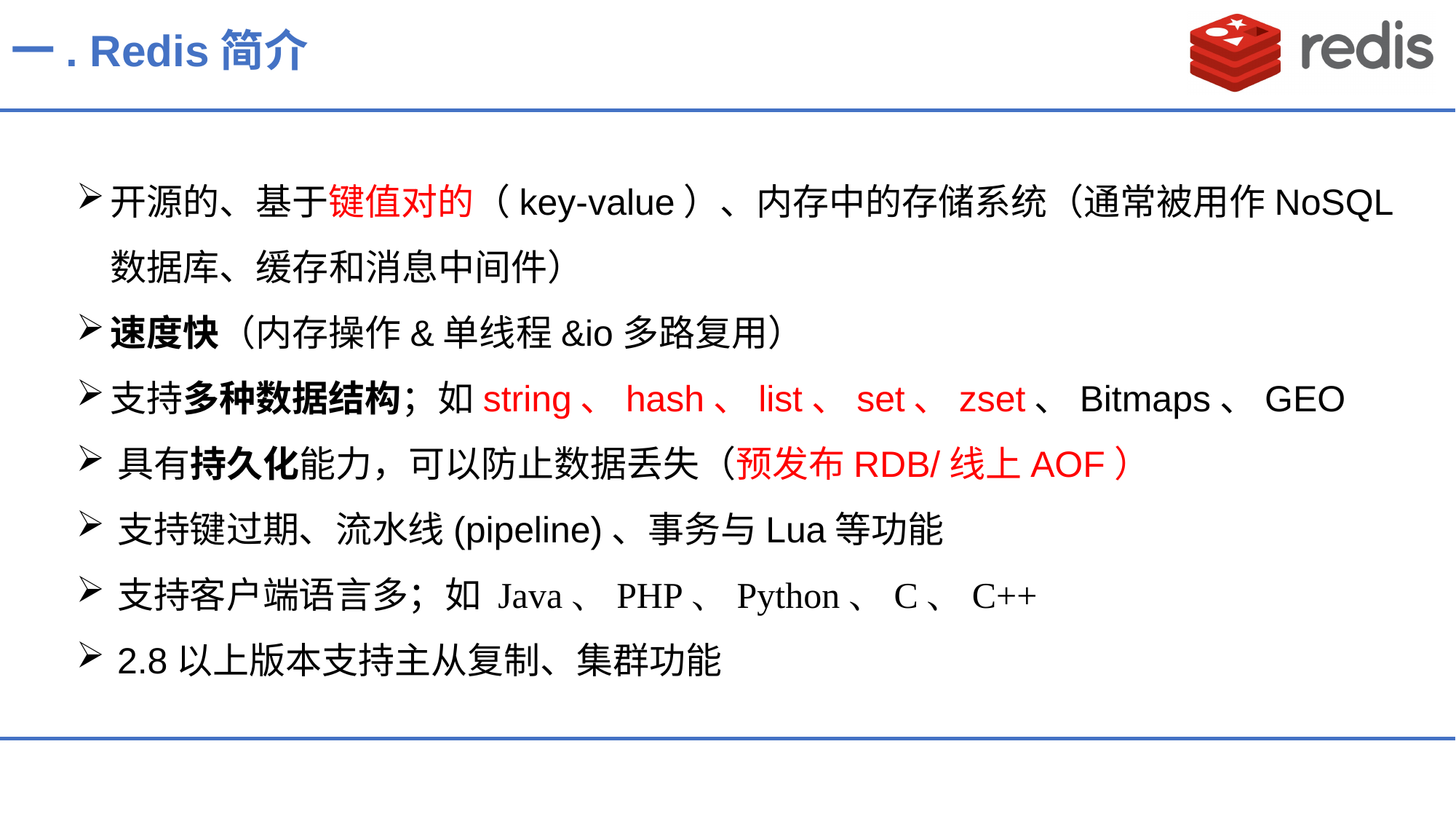

# 一. Redis简介
开源的、基于键值对的（key-value）、内存中的存储系统（通常被用作NoSQL数据库、缓存和消息中间件）
速度快（内存操作&单线程&io多路复用）
支持多种数据结构；如string、hash、list、set、zset、Bitmaps、GEO
具有持久化能力，可以防止数据丢失（预发布RDB/线上AOF）
支持键过期、流水线(pipeline)、事务与Lua等功能
支持客户端语言多；如 Java、PHP、Python、C、C++
2.8以上版本支持主从复制、集群功能